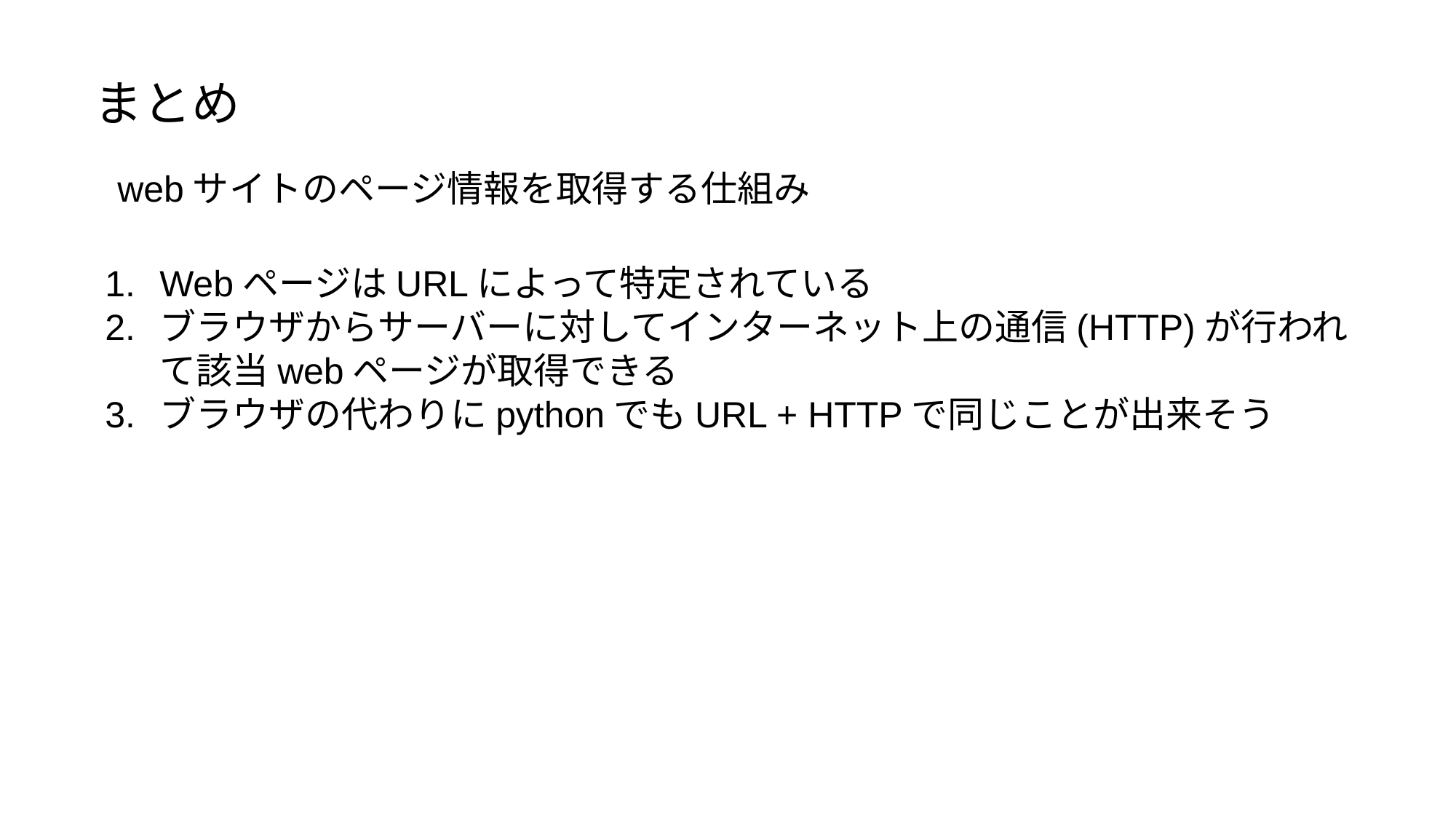

まとめ
webサイトのページ情報を取得する仕組み
WebページはURLによって特定されている
ブラウザからサーバーに対してインターネット上の通信(HTTP)が行われて該当webページが取得できる
ブラウザの代わりにpythonでもURL + HTTPで同じことが出来そう